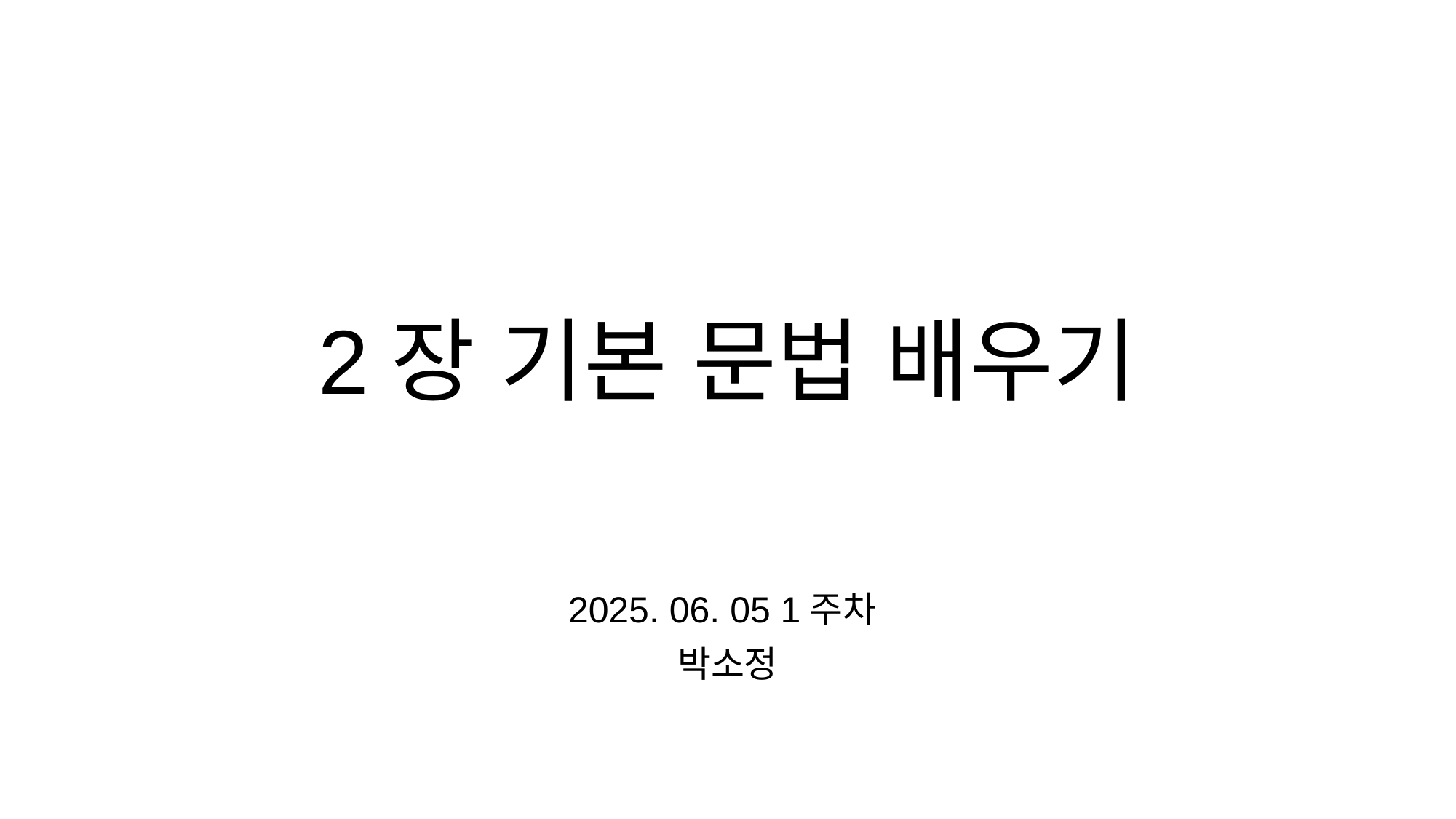

# 2장 기본 문법 배우기
2025. 06. 05 1주차
박소정